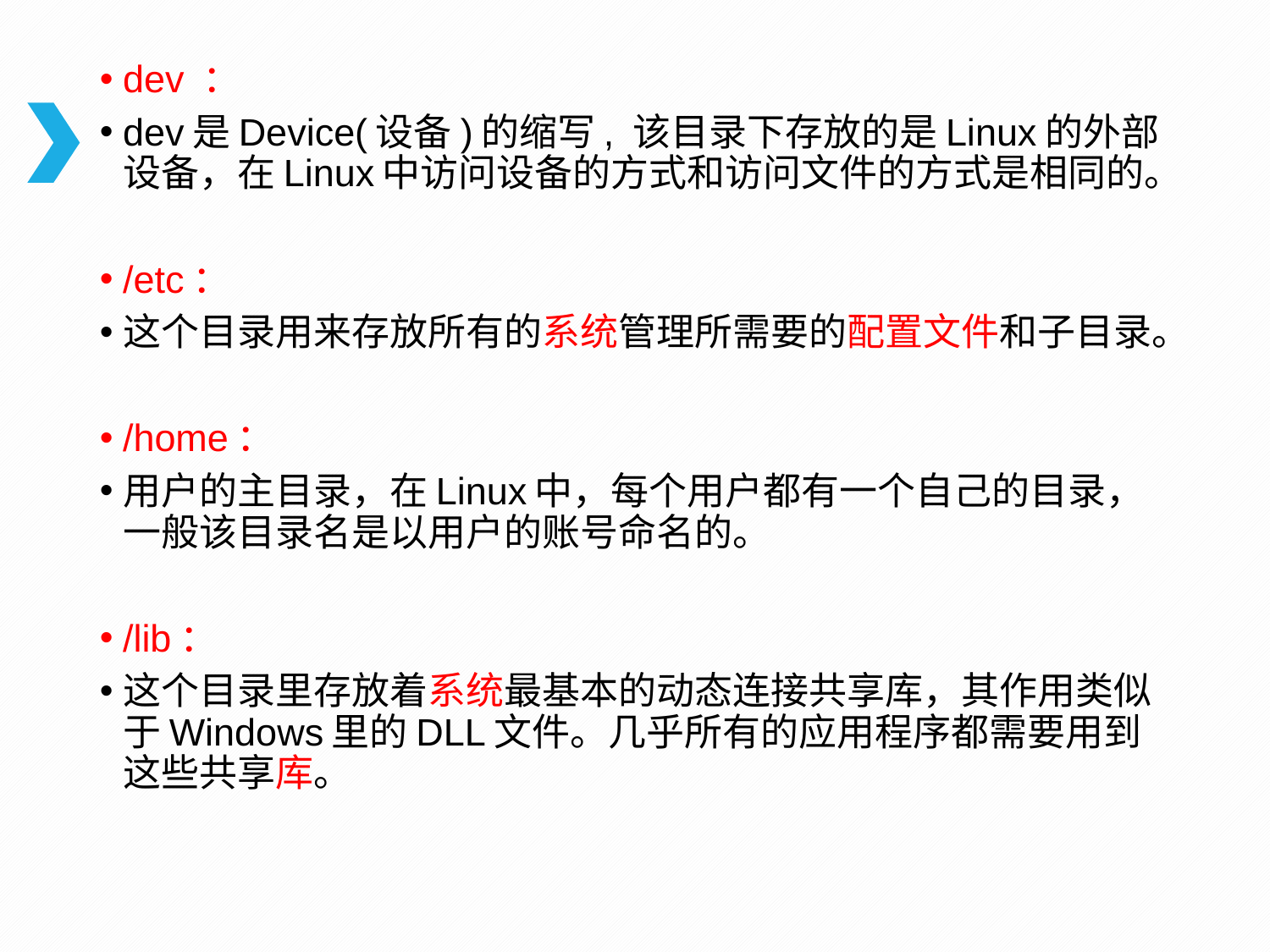

dev ：
dev是Device(设备)的缩写, 该目录下存放的是Linux的外部设备，在Linux中访问设备的方式和访问文件的方式是相同的。

/etc：
这个目录用来存放所有的系统管理所需要的配置文件和子目录。

/home：
用户的主目录，在Linux中，每个用户都有一个自己的目录，一般该目录名是以用户的账号命名的。

/lib：
这个目录里存放着系统最基本的动态连接共享库，其作用类似于Windows里的DLL文件。几乎所有的应用程序都需要用到这些共享库。